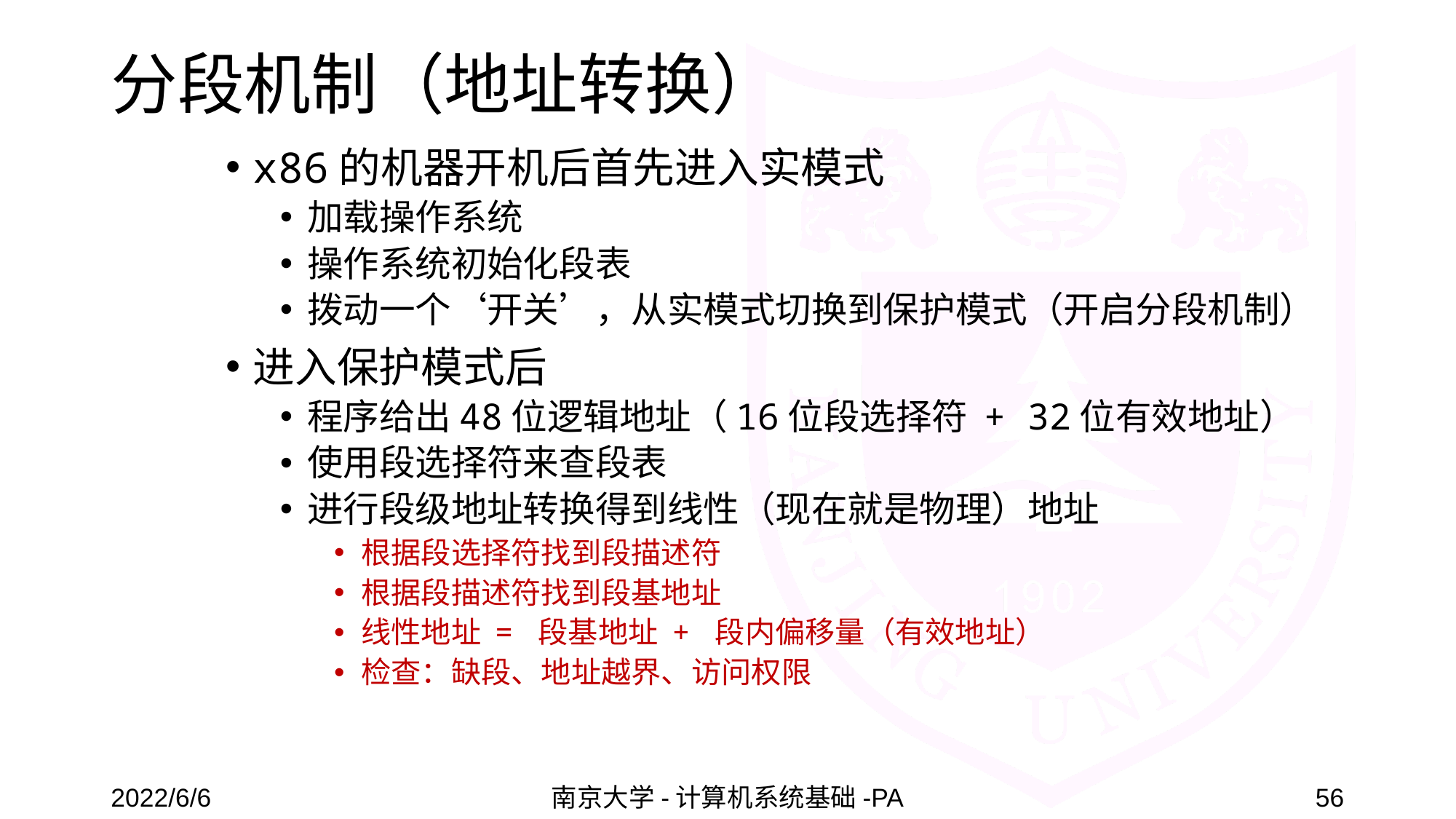

# 分段机制（地址转换）
x86的机器开机后首先进入实模式
加载操作系统
操作系统初始化段表
拨动一个‘开关’，从实模式切换到保护模式（开启分段机制）
进入保护模式后
程序给出48位逻辑地址（16位段选择符 + 32位有效地址）
使用段选择符来查段表
进行段级地址转换得到线性（现在就是物理）地址
根据段选择符找到段描述符
根据段描述符找到段基地址
线性地址 = 段基地址 + 段内偏移量（有效地址）
检查：缺段、地址越界、访问权限
2022/6/6
南京大学-计算机系统基础-PA
56